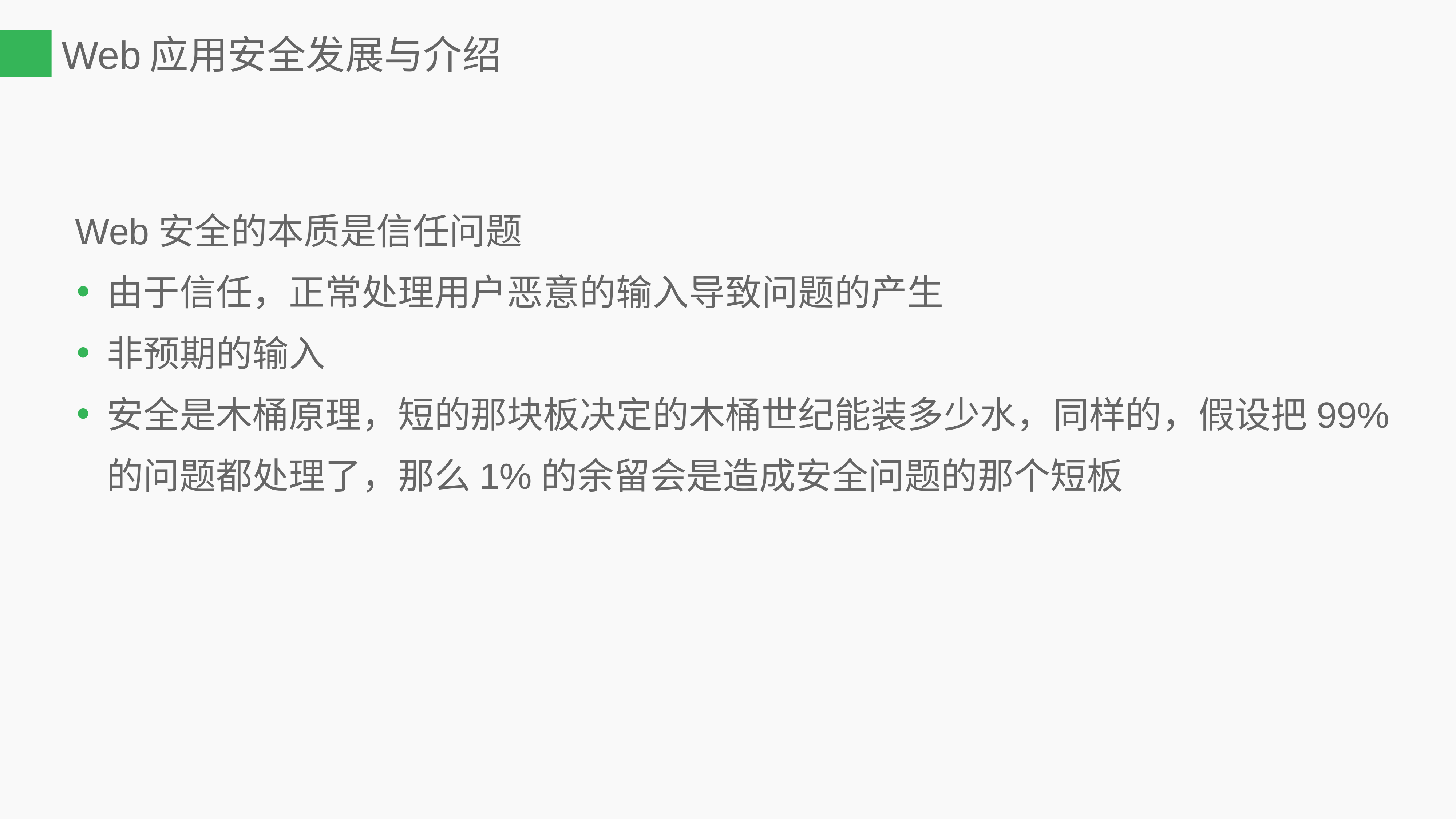

# Web应用安全发展与介绍
 Web安全的本质是信任问题
由于信任，正常处理用户恶意的输入导致问题的产生
非预期的输入
安全是木桶原理，短的那块板决定的木桶世纪能装多少水，同样的，假设把99%的问题都处理了，那么1%的余留会是造成安全问题的那个短板